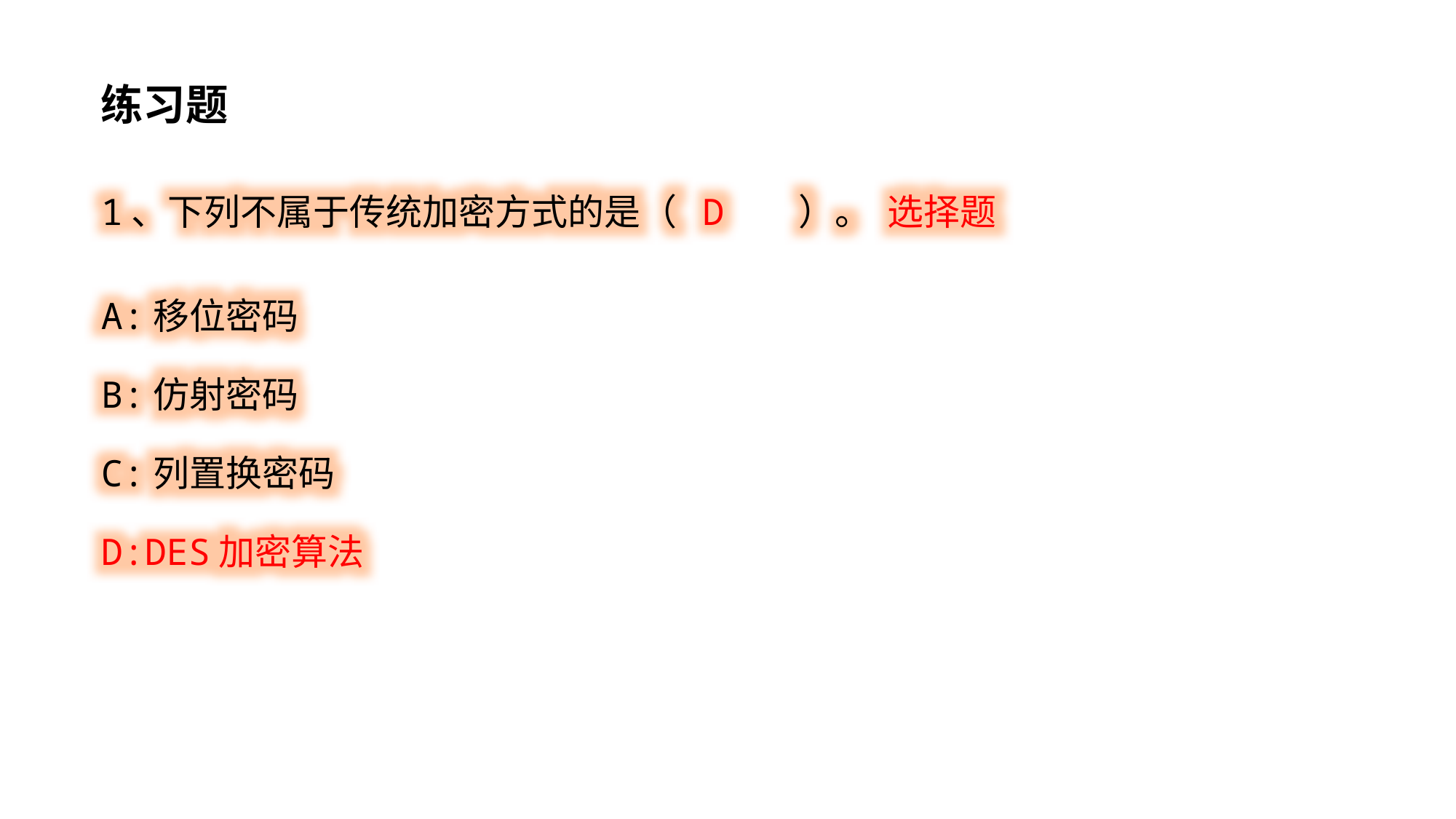

练习题
1、下列不属于传统加密方式的是（  D   ）。  选择题

A:移位密码

B:仿射密码

C:列置换密码

D:DES加密算法